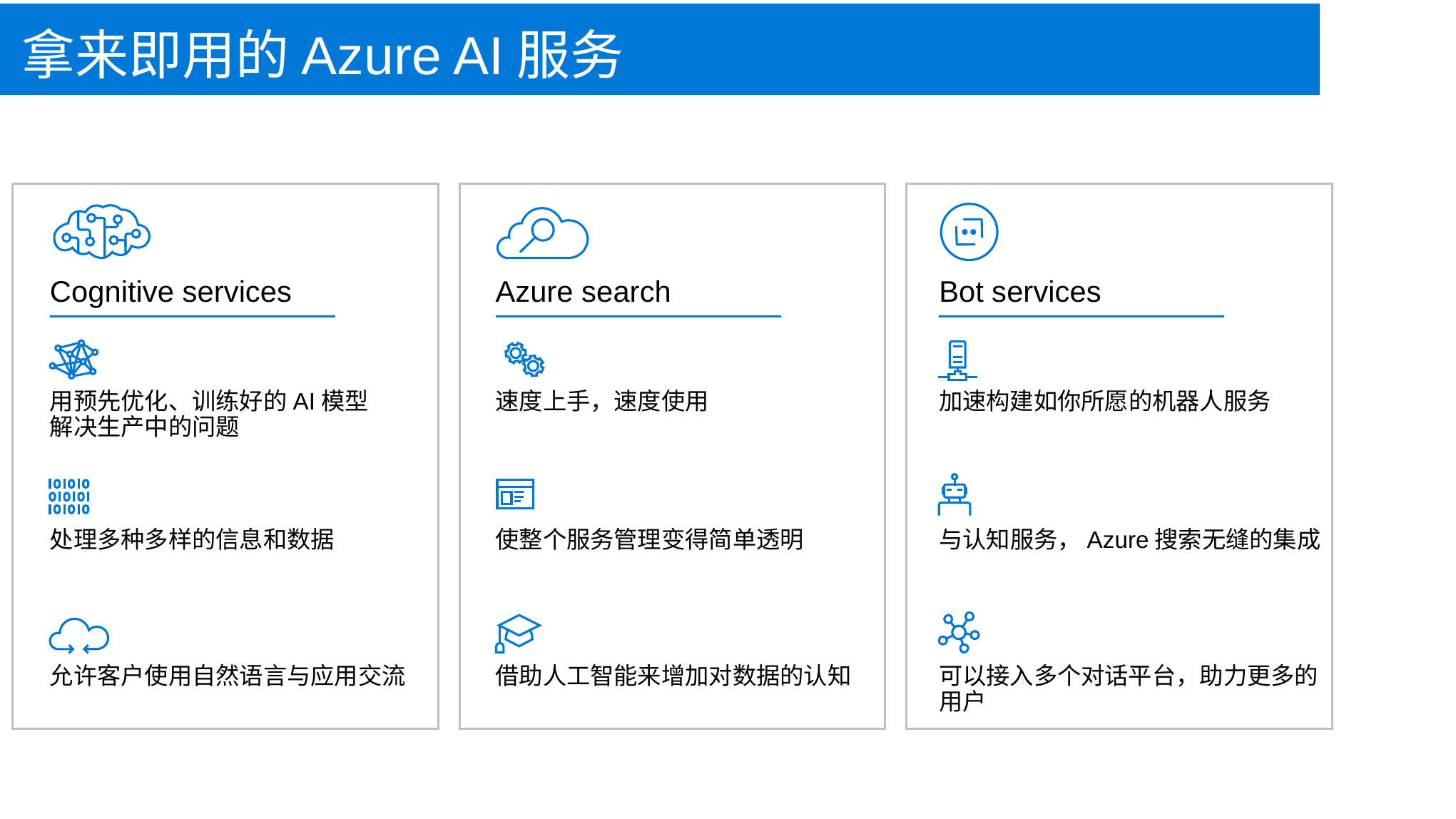

拿来即用的Azure AI服务

Cognitive services

用预先优化、训练好的AI模型解决生产中的问题

处理多种多样的信息和数据

允许客户使用自然语言与应用交流

Azure search

速度上手，速度使用

使整个服务管理变得简单透明

借助人工智能来增加对数据的认知

Bot services

加速构建如你所愿的机器人服务

与认知服务，Azure搜索无缝的集成

可以接入多个对话平台，助力更多的用户